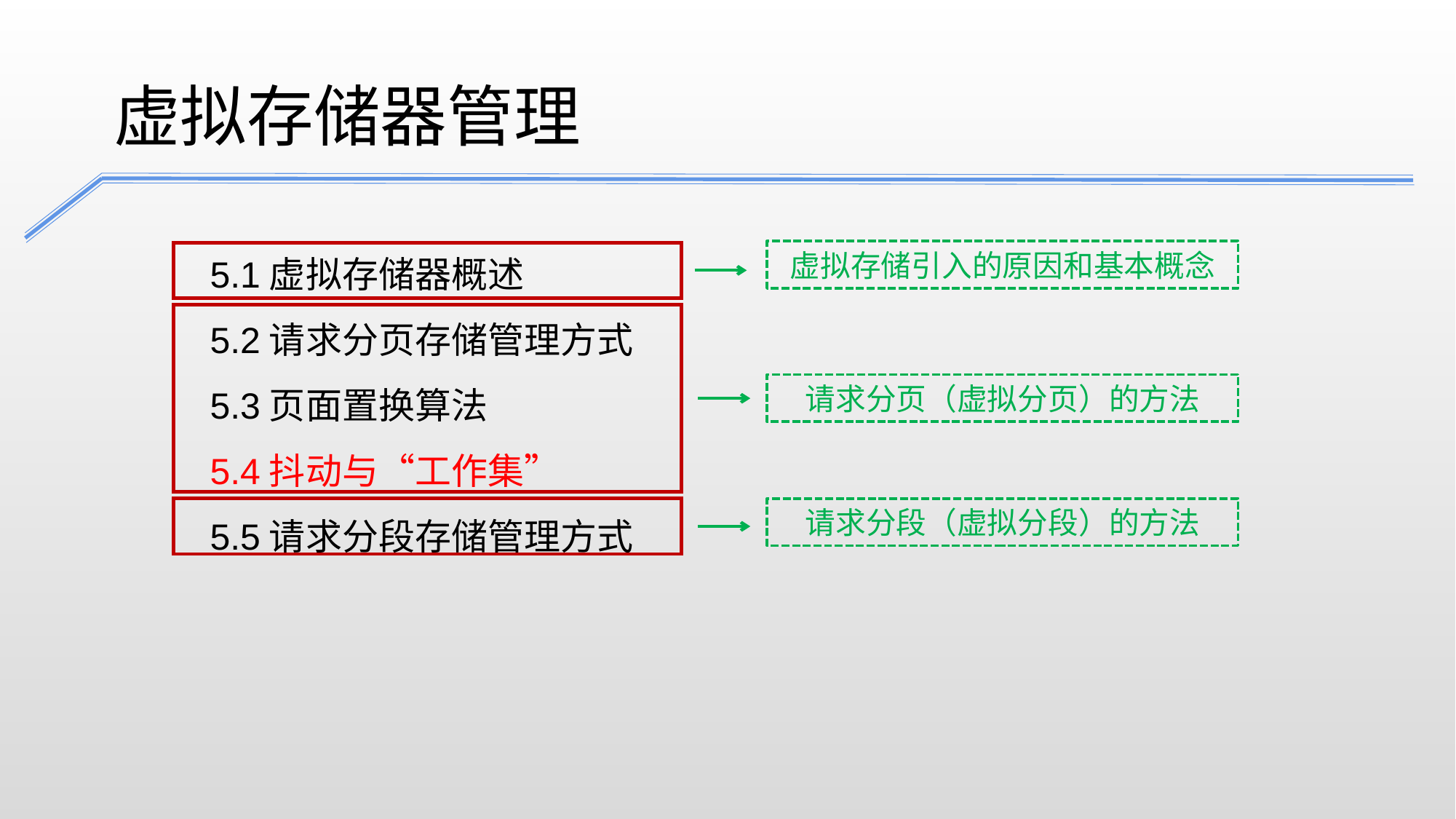

虚拟存储器管理

5.1虚拟存储器概述
5.2请求分页存储管理方式
5.3页面置换算法
5.4抖动与“工作集”
5.5请求分段存储管理方式

虚拟存储引入的原因和基本概念

请求分页（虚拟分页）的方法

请求分段（虚拟分段）的方法